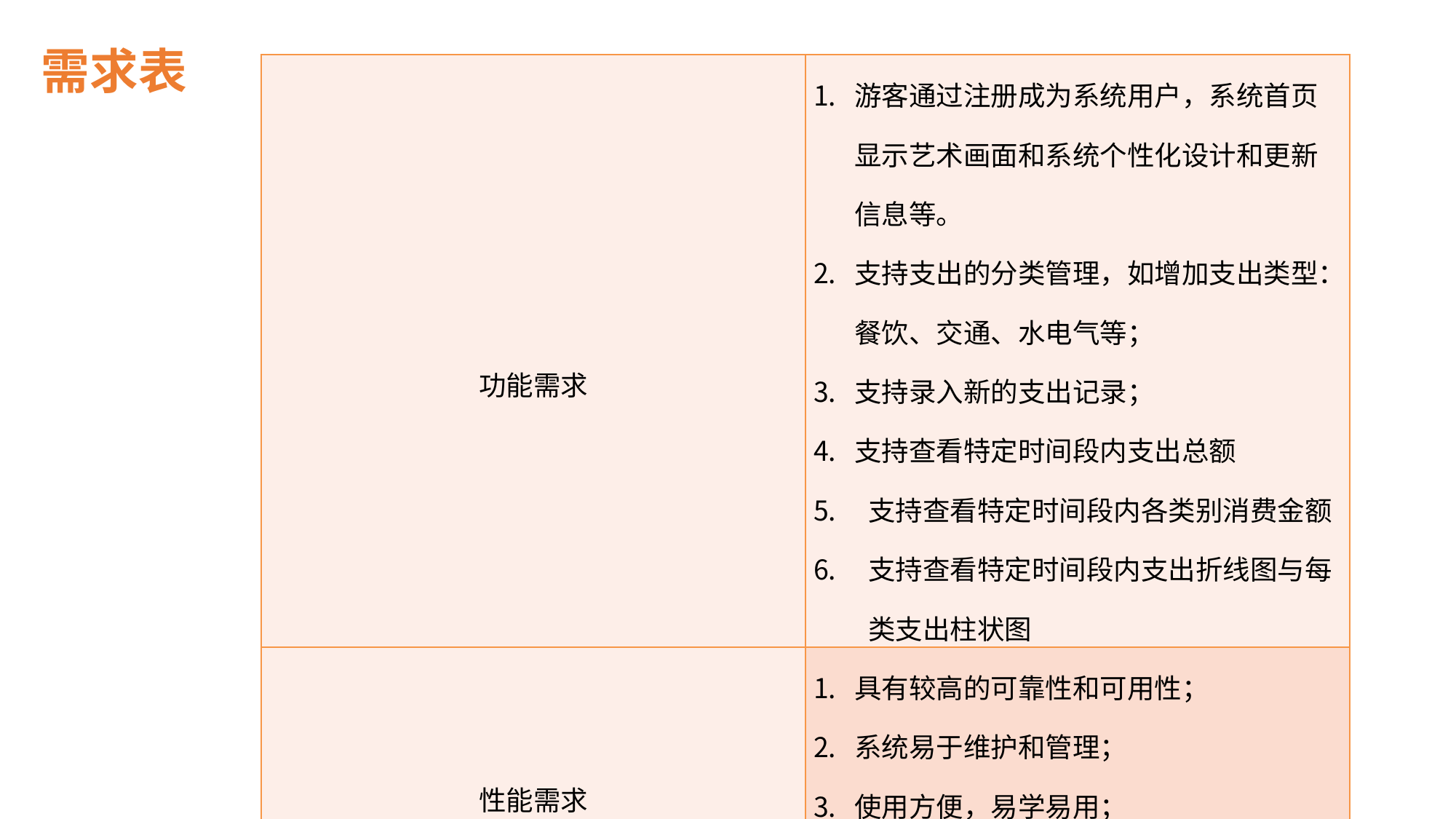

需求表
| 功能需求 | 游客通过注册成为系统用户，系统首页显示艺术画面和系统个性化设计和更新信息等。 支持支出的分类管理，如增加支出类型：餐饮、交通、水电气等； 支持录入新的支出记录； 支持查看特定时间段内支出总额 支持查看特定时间段内各类别消费金额 支持查看特定时间段内支出折线图与每类支出柱状图 |
| --- | --- |
| 性能需求 | 具有较高的可靠性和可用性； 系统易于维护和管理； 使用方便，易学易用； 具有较高的性价比； |